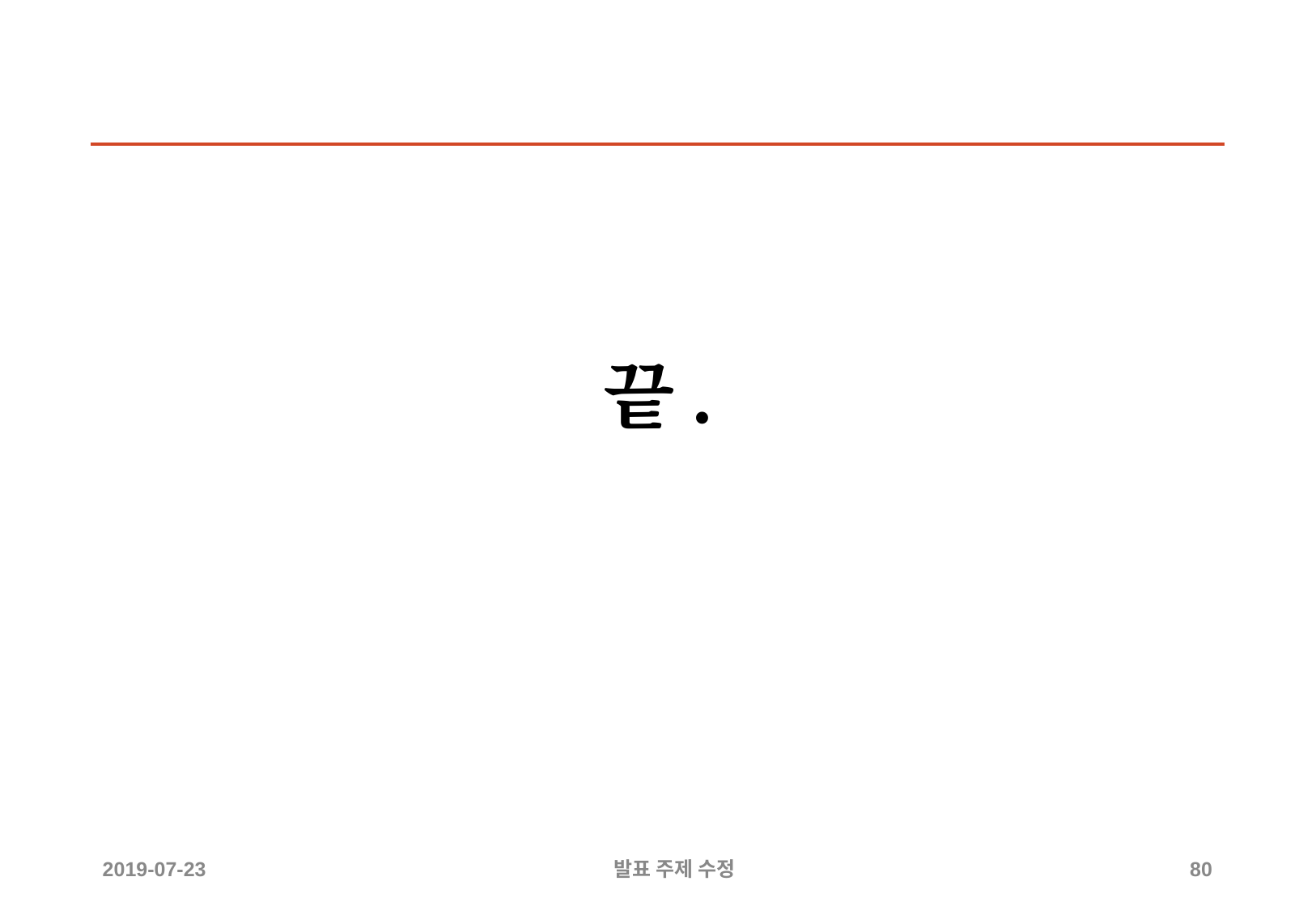

# 끝.
2019-07-23
발표 주제 수정
80